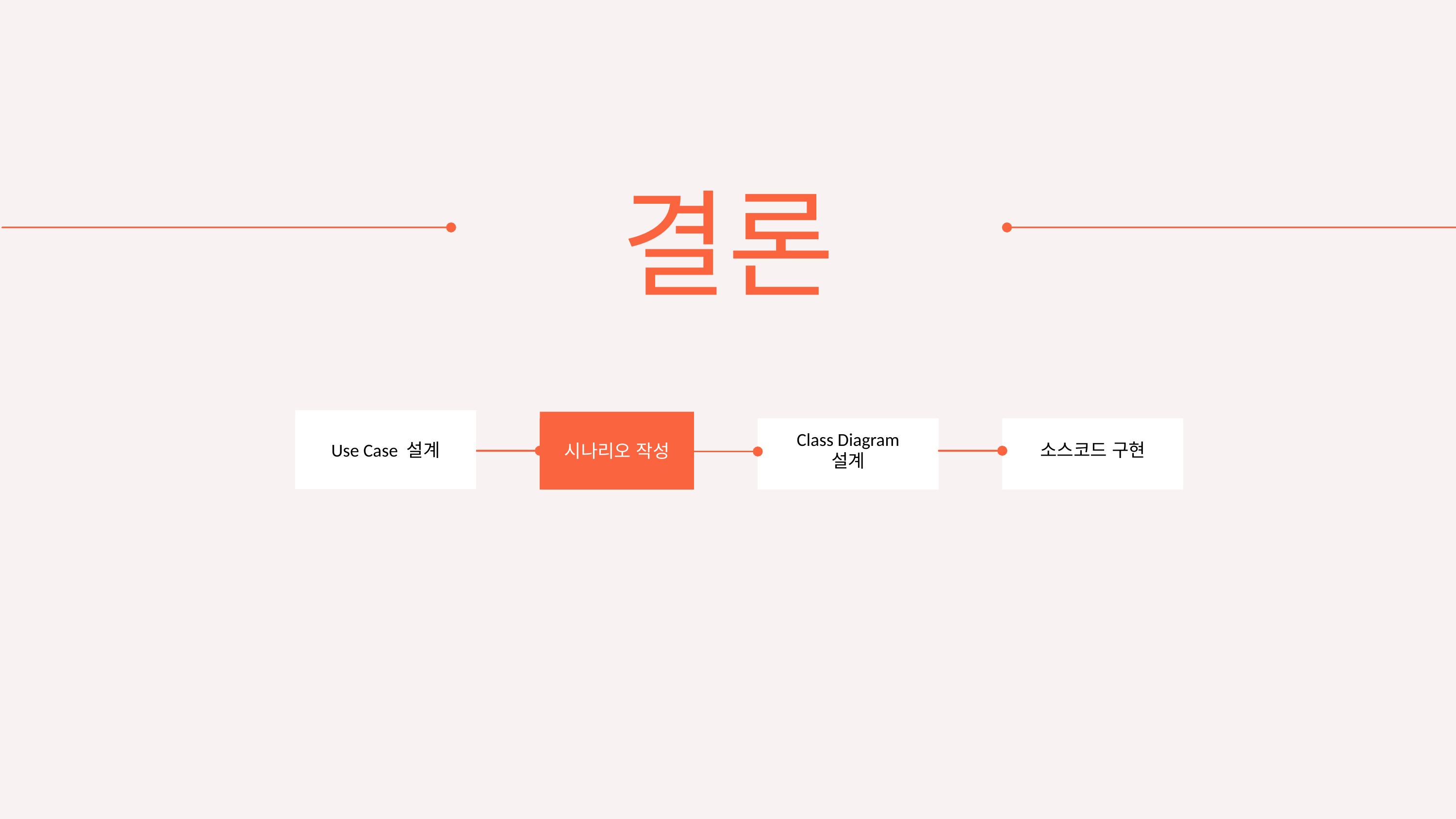

결론

소스코드 구현

Use Case 설계

시나리오 작성

Class Diagram 설계